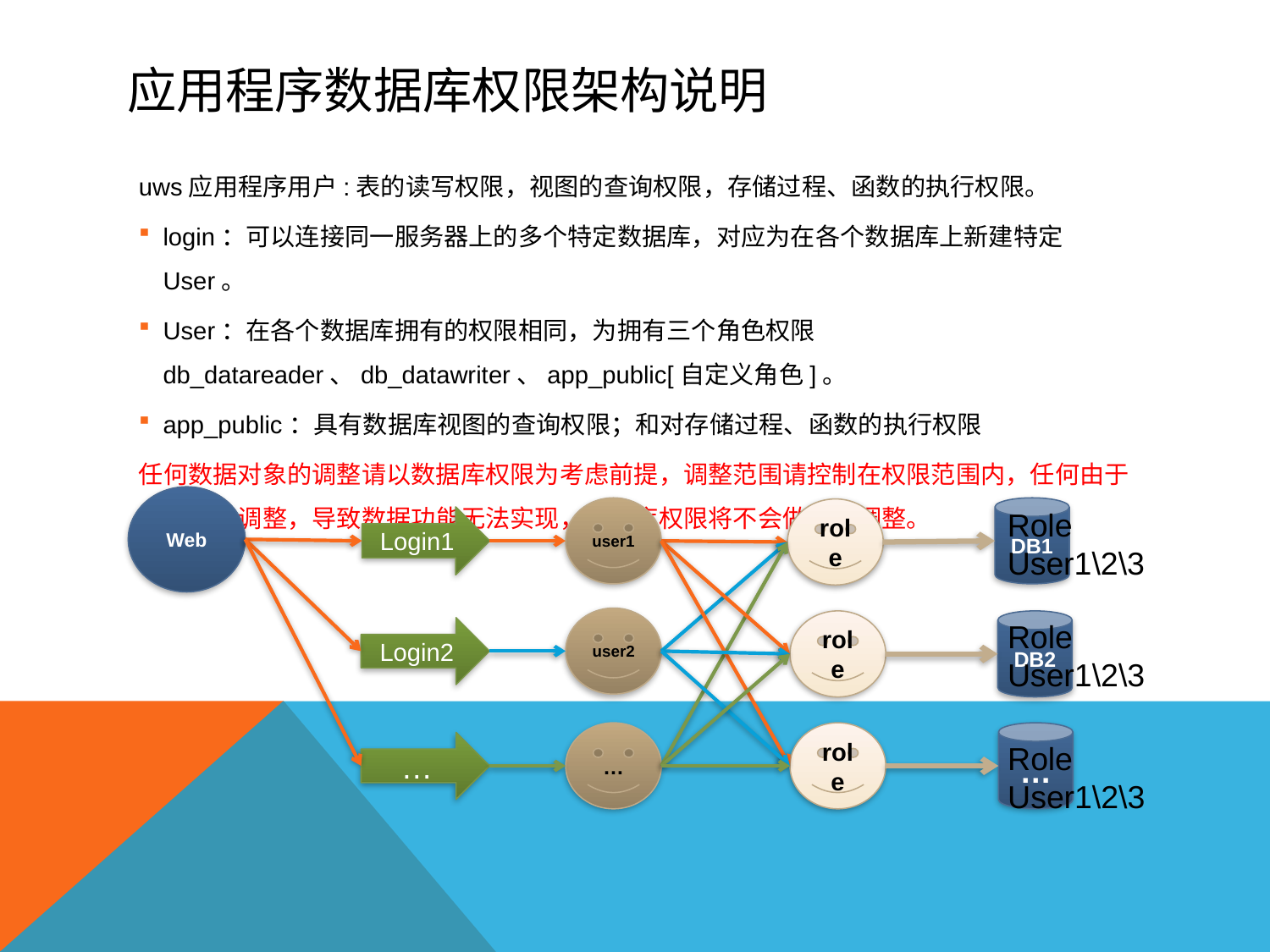

# 应用程序数据库权限架构说明
uws应用程序用户:表的读写权限，视图的查询权限，存储过程、函数的执行权限。
login：可以连接同一服务器上的多个特定数据库，对应为在各个数据库上新建特定User。
User：在各个数据库拥有的权限相同，为拥有三个角色权限db_datareader、db_datawriter、app_public[自定义角色]。
app_public：具有数据库视图的查询权限；和对存储过程、函数的执行权限
任何数据对象的调整请以数据库权限为考虑前提，调整范围请控制在权限范围内，任何由于权限外的调整，导致数据功能无法实现，数据库权限将不会做任何调整。

Web
user1
DB1
role
Login1
user2
role
DB2
Login2
…
role
…
…
Role
User1\2\3
Role
User1\2\3
Role
User1\2\3